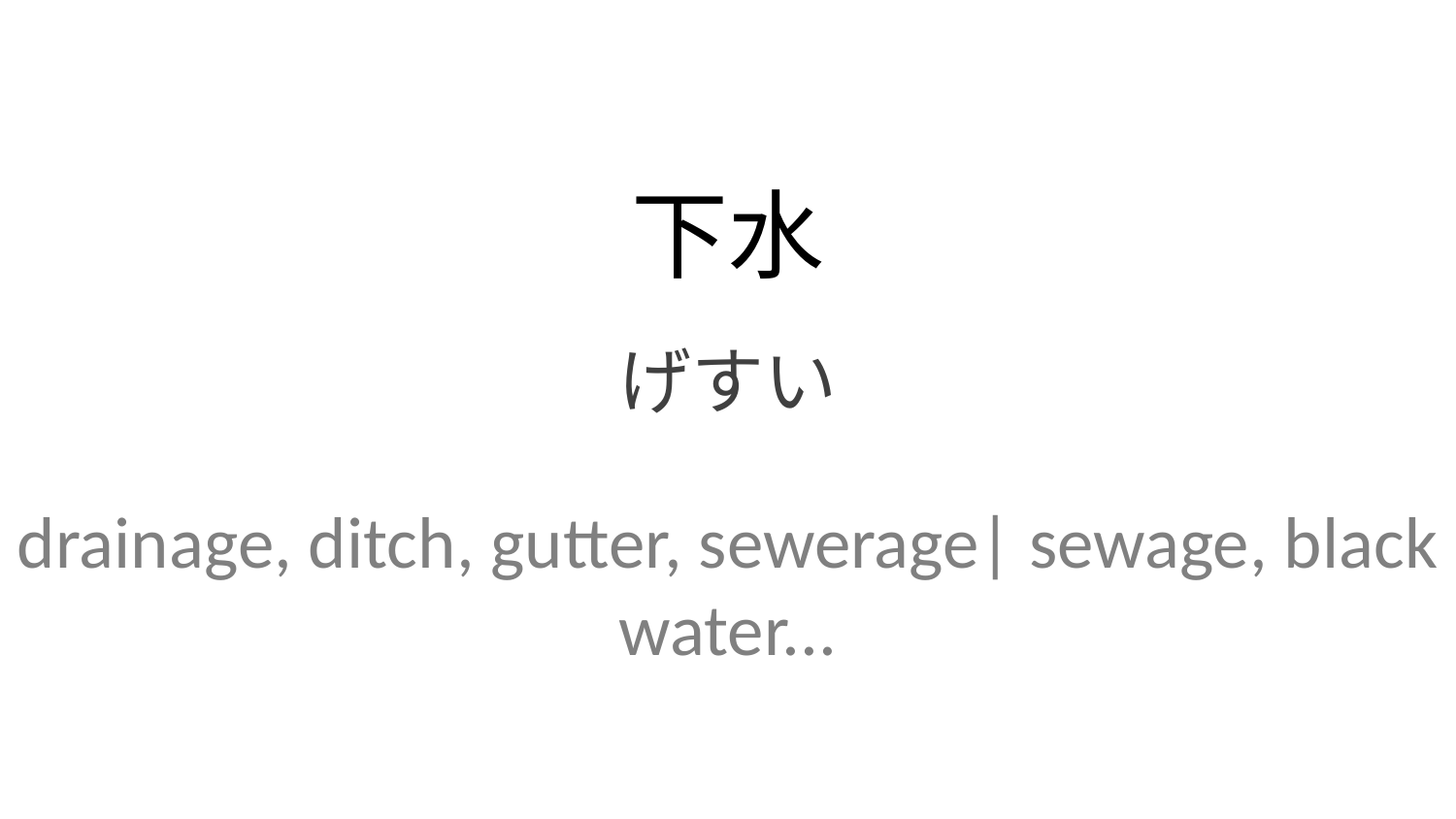

下水

げすい
drainage, ditch, gutter, sewerage| sewage, black water...